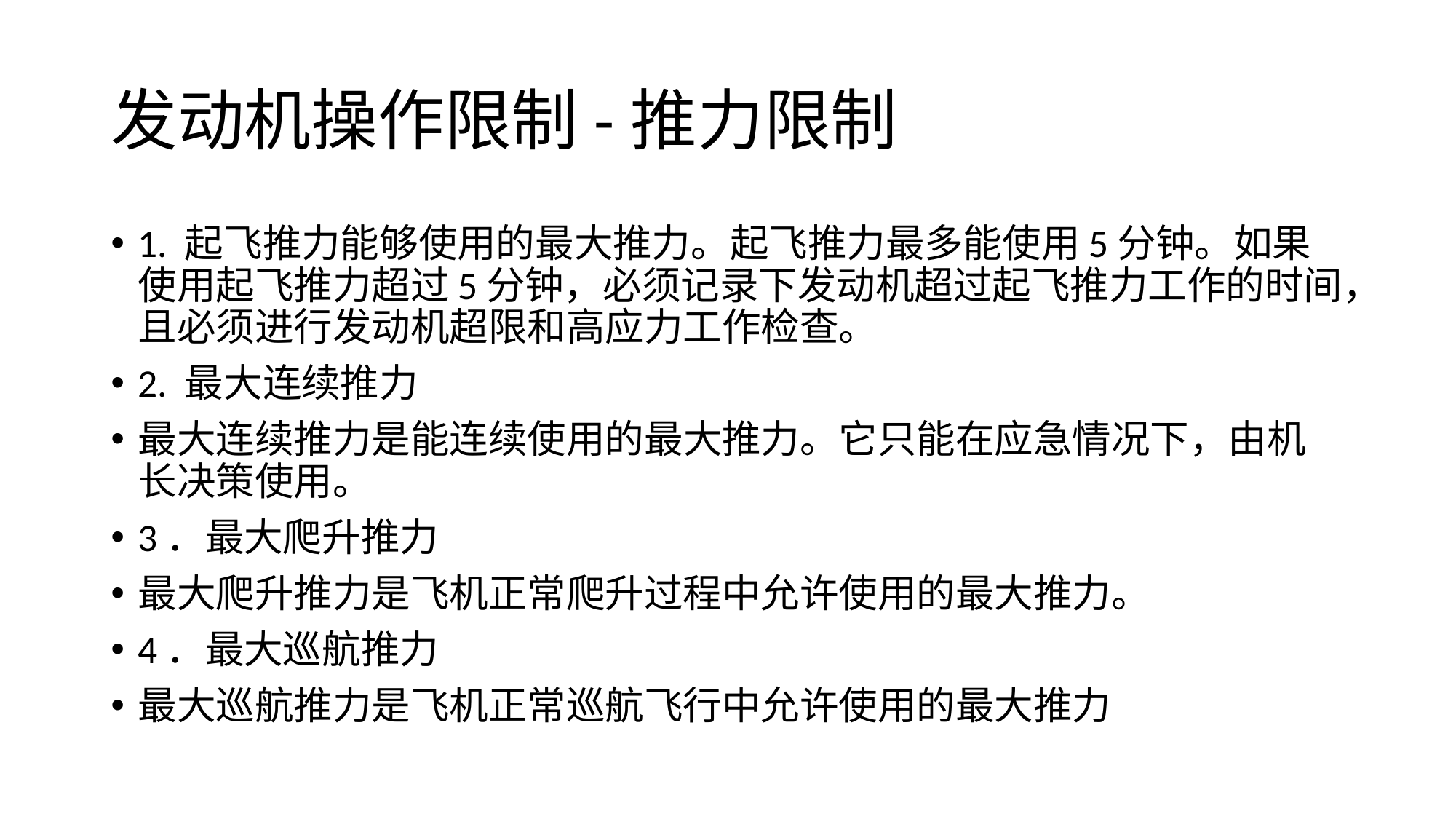

# 发动机操作限制-推力限制
1. 起飞推力能够使用的最大推力。起飞推力最多能使用5分钟。如果使用起飞推力超过5分钟，必须记录下发动机超过起飞推力工作的时间，且必须进行发动机超限和高应力工作检查。
2. 最大连续推力
最大连续推力是能连续使用的最大推力。它只能在应急情况下，由机长决策使用。
3．最大爬升推力
最大爬升推力是飞机正常爬升过程中允许使用的最大推力。
4．最大巡航推力
最大巡航推力是飞机正常巡航飞行中允许使用的最大推力